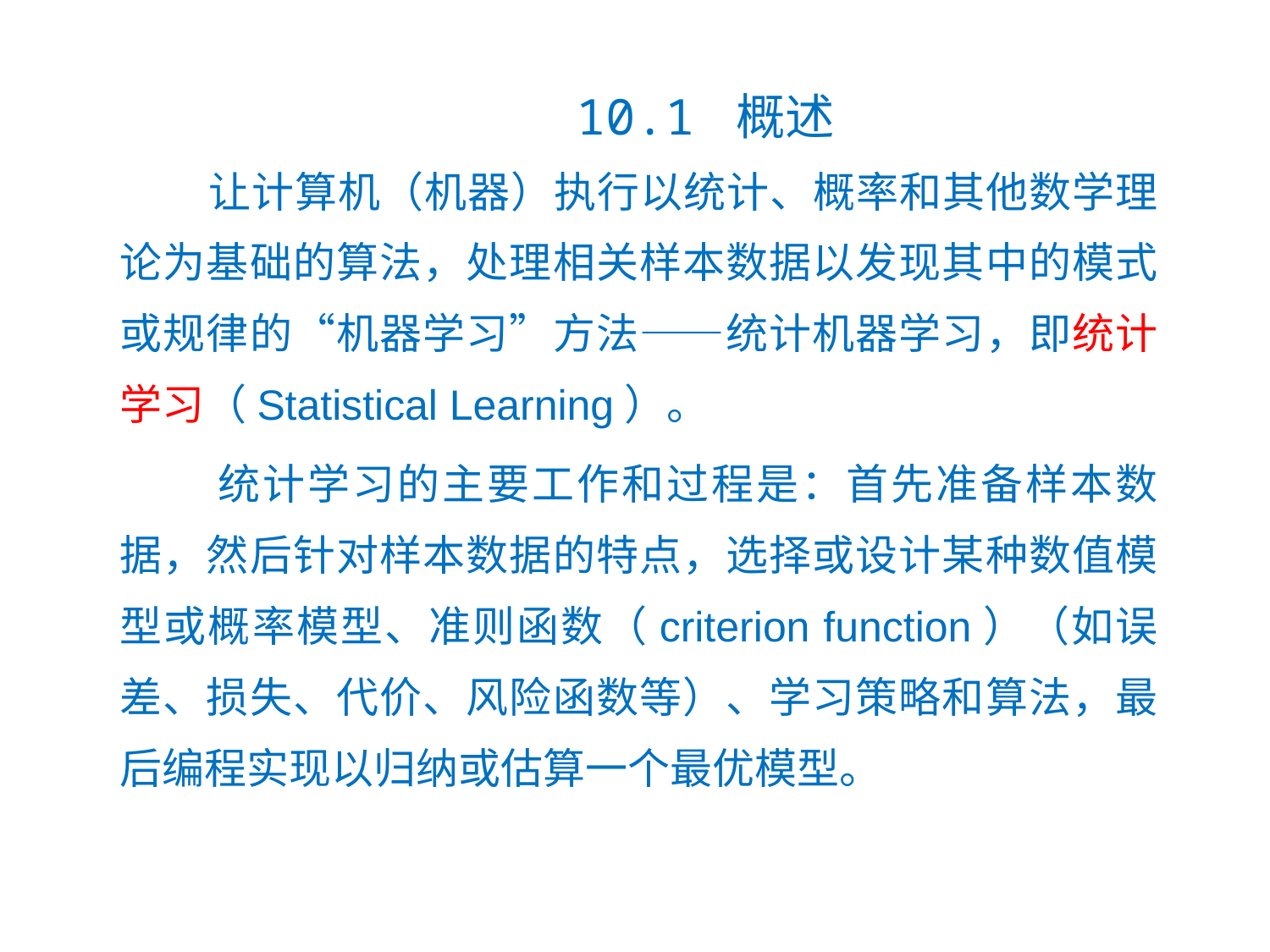

10.1 概述
            让计算机（机器）执行以统计、概率和其他数学理论为基础的算法，处理相关样本数据以发现其中的模式或规律的“机器学习”方法——统计机器学习，即统计学习（Statistical Learning）。
           统计学习的主要工作和过程是：首先准备样本数据，然后针对样本数据的特点，选择或设计某种数值模型或概率模型、准则函数（criterion function）（如误差、损失、代价、风险函数等）、学习策略和算法，最后编程实现以归纳或估算一个最优模型。